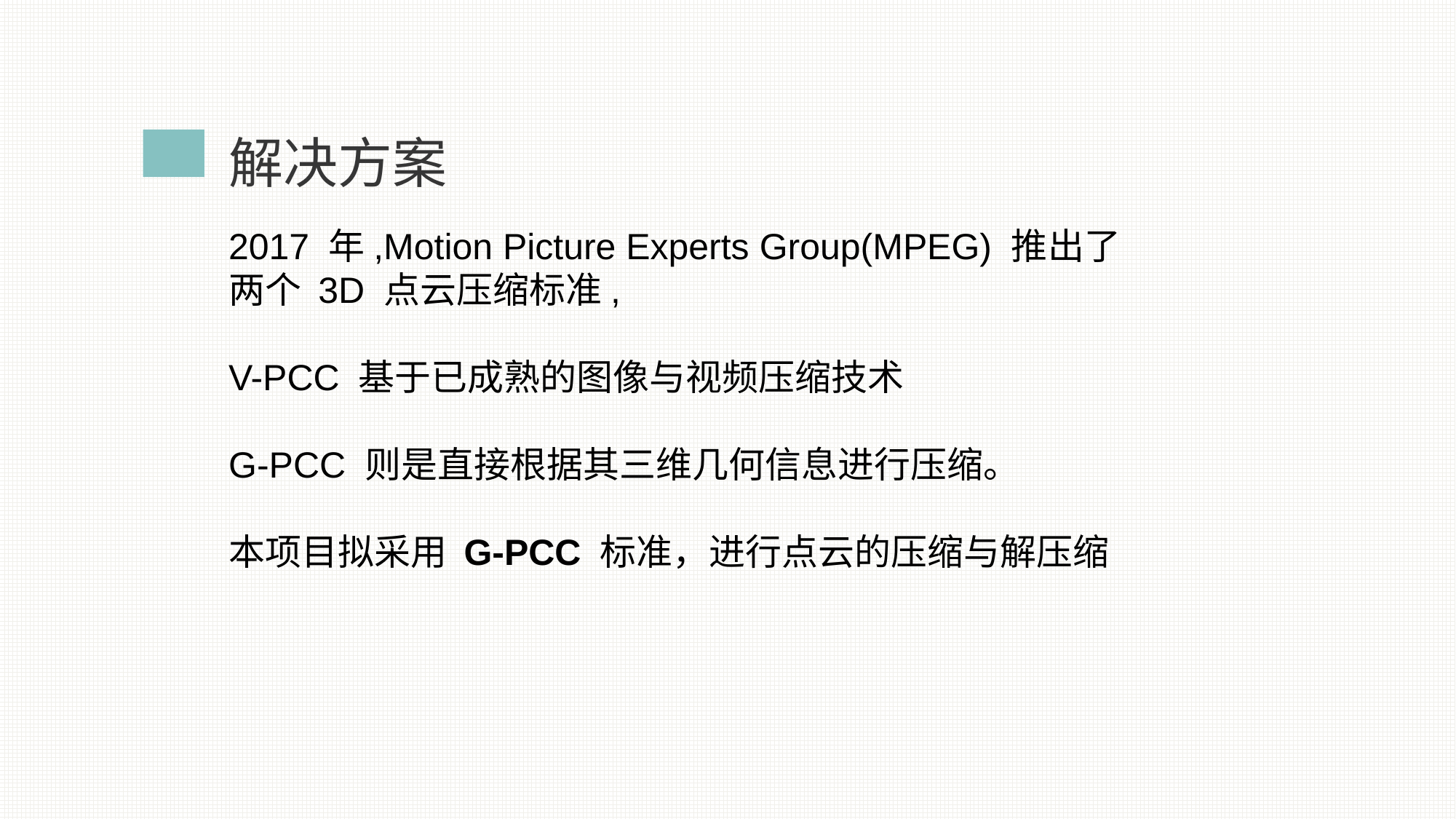

解决方案

2017 年,Motion Picture Experts Group(MPEG) 推出了两个 3D 点云压缩标准,

V-PCC 基于已成熟的图像与视频压缩技术

G-PCC 则是直接根据其三维几何信息进行压缩。

本项目拟采用 G-PCC 标准，进行点云的压缩与解压缩